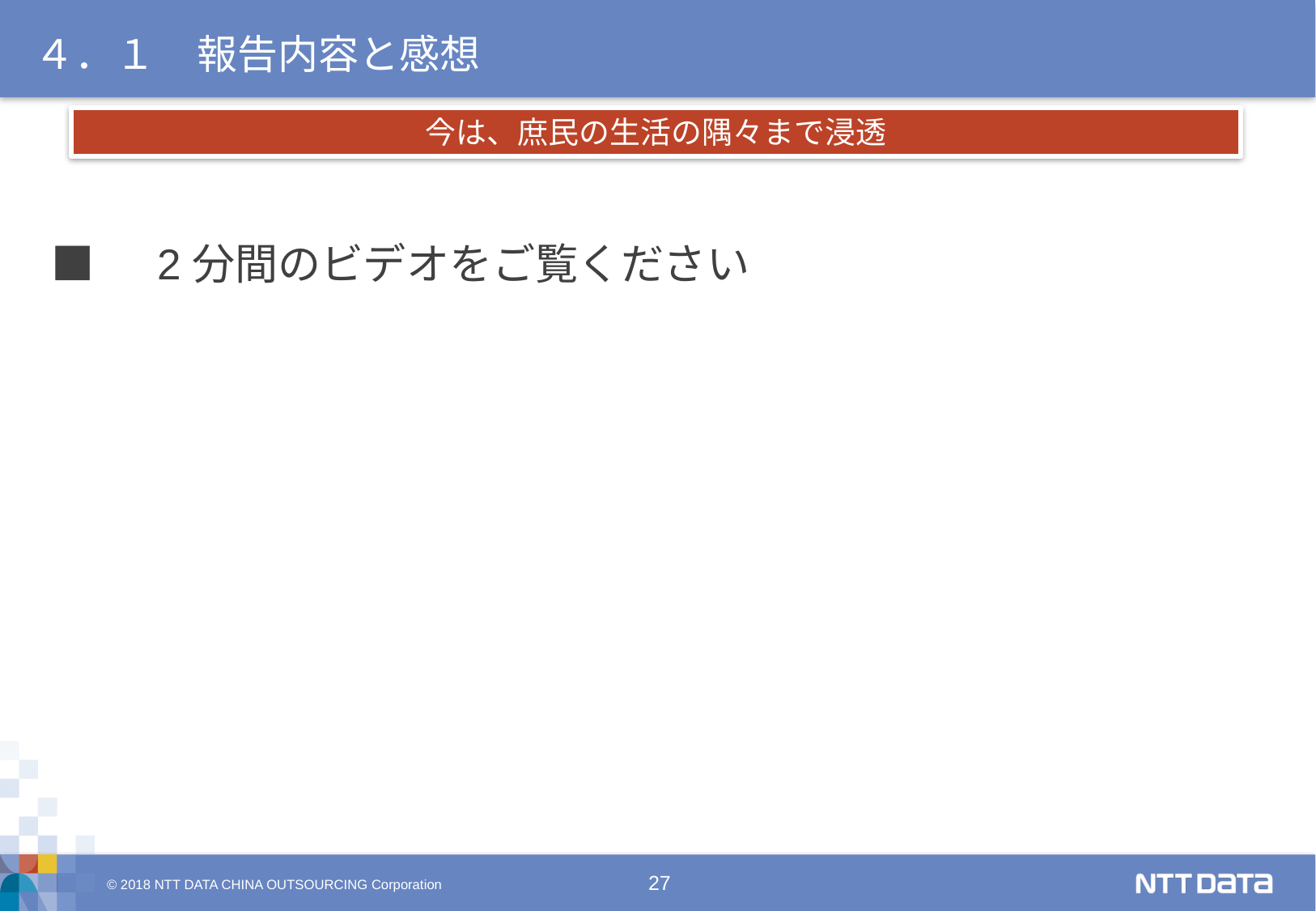

# ４．１　報告内容と感想
今は、庶民の生活の隅々まで浸透

■　2分間のビデオをご覧ください